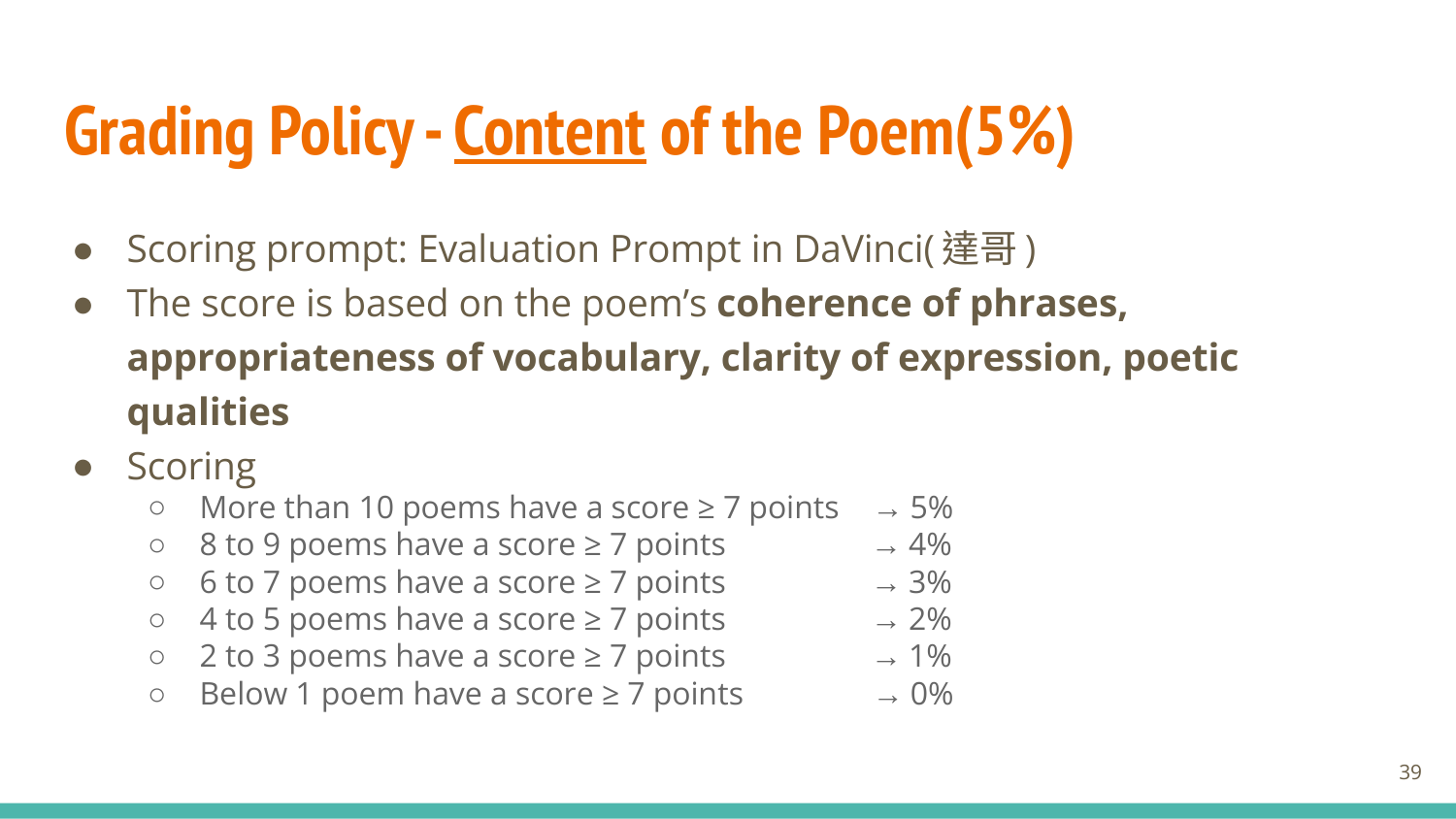

# Grading Policy - Content of the Poem(5%)
Scoring prompt: Evaluation Prompt in DaVinci(達哥)
The score is based on the poem’s coherence of phrases, appropriateness of vocabulary, clarity of expression, poetic qualities
Scoring
More than 10 poems have a score ≥ 7 points    → 5%
8 to 9 poems have a score ≥ 7 points                  → 4%
6 to 7 poems have a score ≥ 7 points                  → 3%
4 to 5 poems have a score ≥ 7 points                  → 2%
2 to 3 poems have a score ≥ 7 points                  → 1%
Below 1 poem have a score ≥ 7 points                → 0%

39